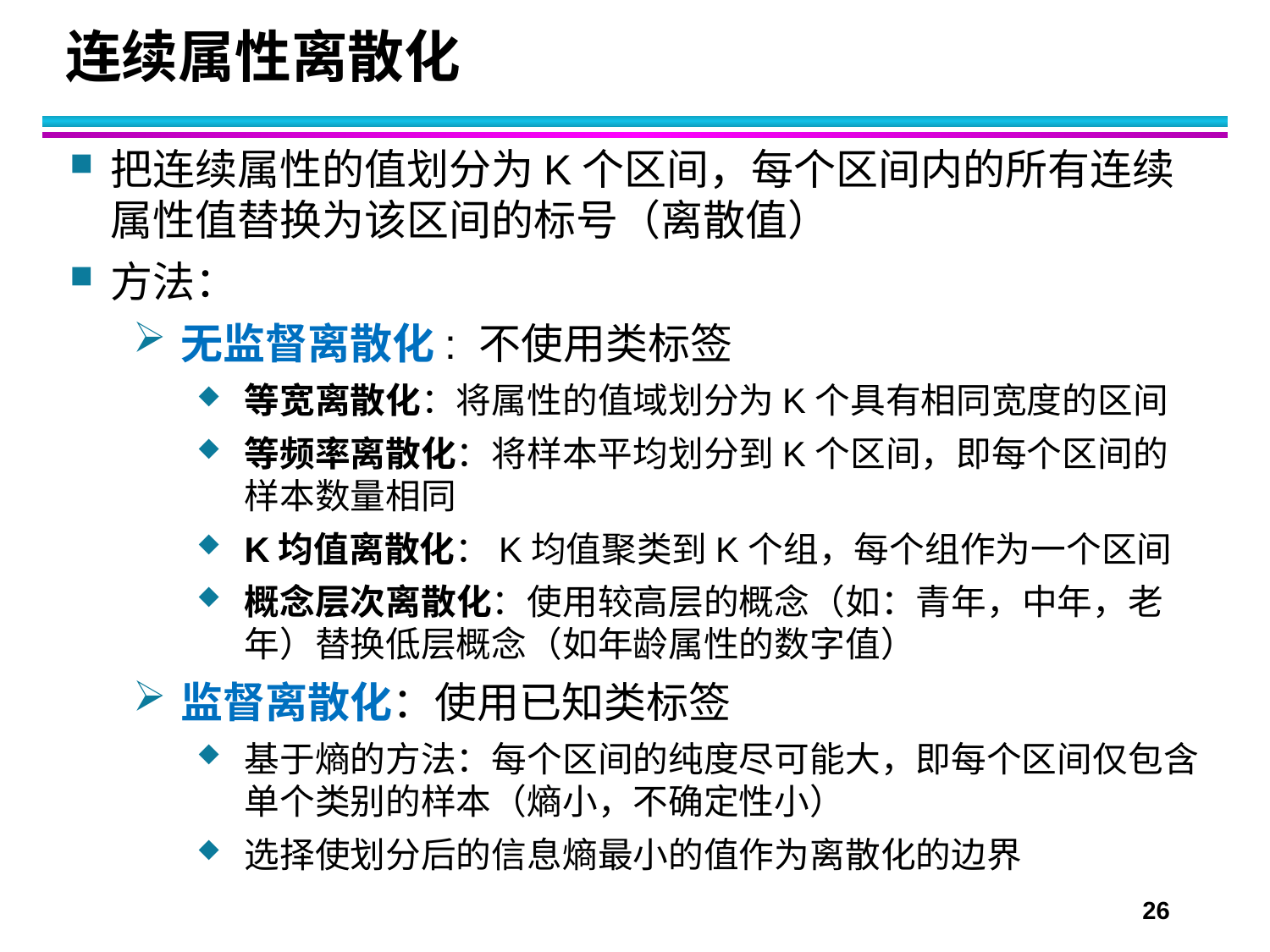

# 连续属性离散化
把连续属性的值划分为K个区间，每个区间内的所有连续属性值替换为该区间的标号（离散值）
方法：
无监督离散化: 不使用类标签
等宽离散化：将属性的值域划分为K个具有相同宽度的区间
等频率离散化：将样本平均划分到K个区间，即每个区间的样本数量相同
K均值离散化：K均值聚类到K个组，每个组作为一个区间
概念层次离散化：使用较高层的概念（如：青年，中年，老年）替换低层概念（如年龄属性的数字值）
监督离散化：使用已知类标签
基于熵的方法：每个区间的纯度尽可能大，即每个区间仅包含单个类别的样本（熵小，不确定性小）
选择使划分后的信息熵最小的值作为离散化的边界